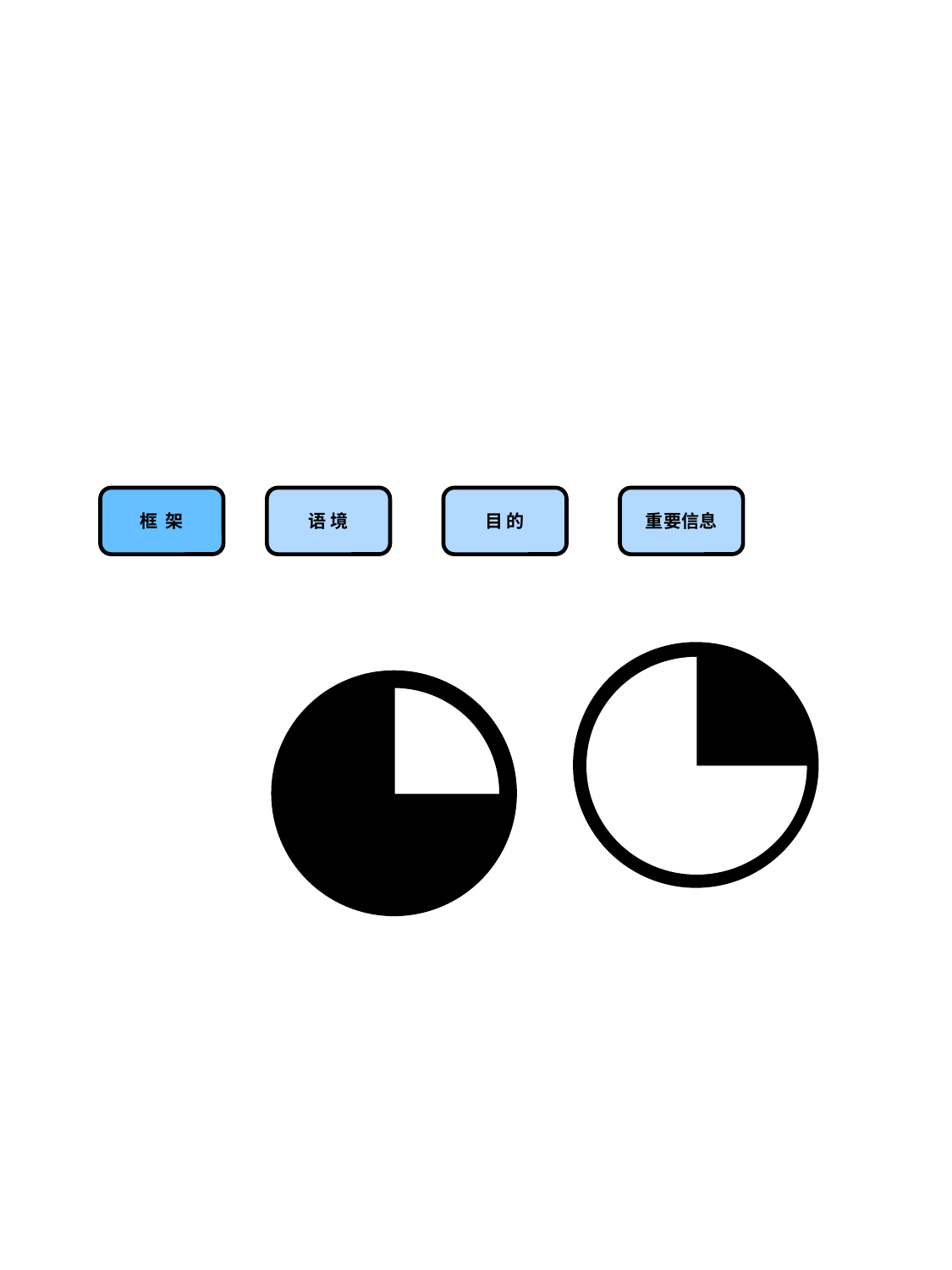

框  架
语 境
目 的
重要信息